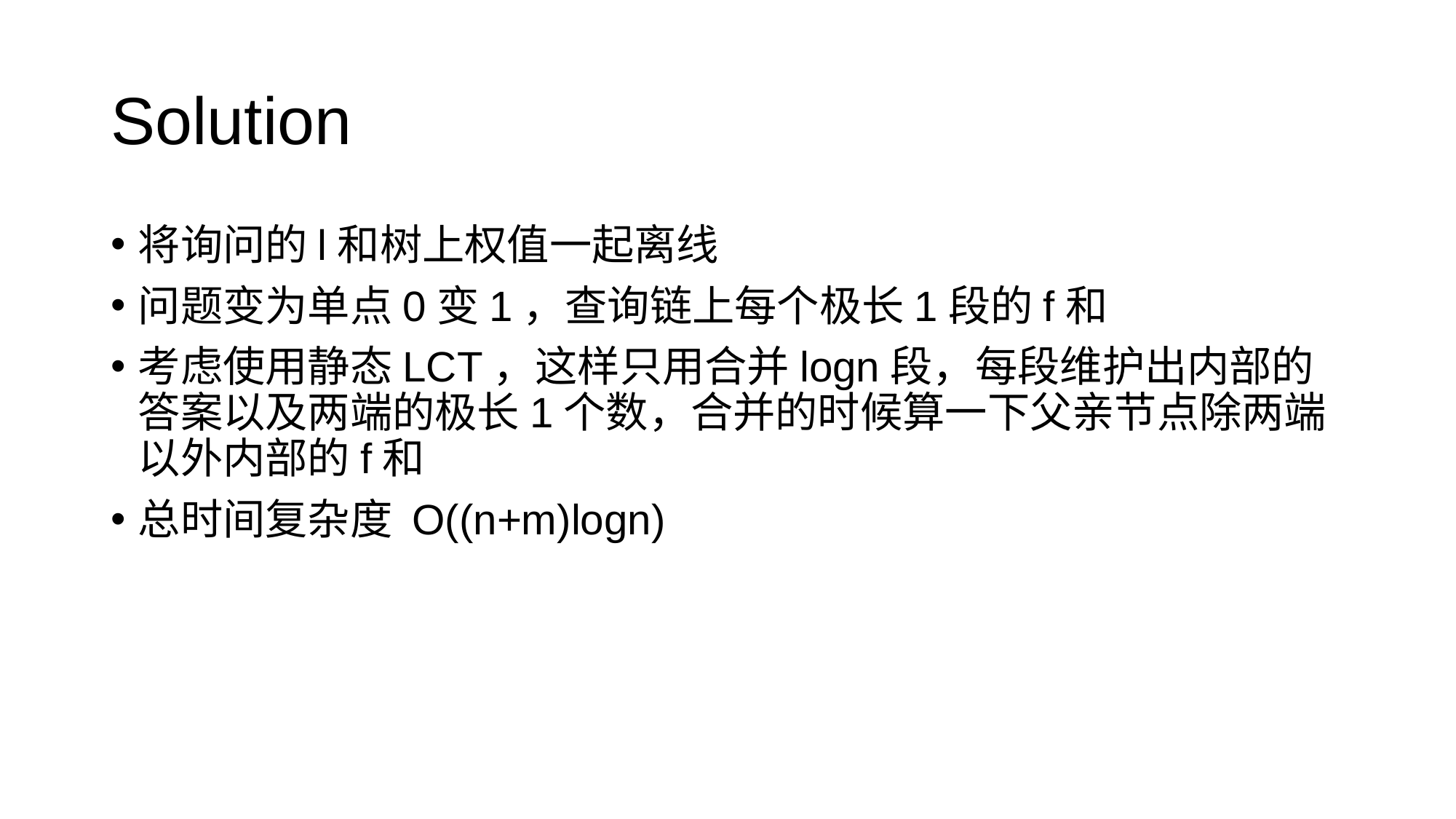

# Solution
将询问的l和树上权值一起离线
问题变为单点0变1，查询链上每个极长1段的f和
考虑使用静态LCT，这样只用合并logn段，每段维护出内部的答案以及两端的极长1个数，合并的时候算一下父亲节点除两端以外内部的f和
总时间复杂度 O((n+m)logn)